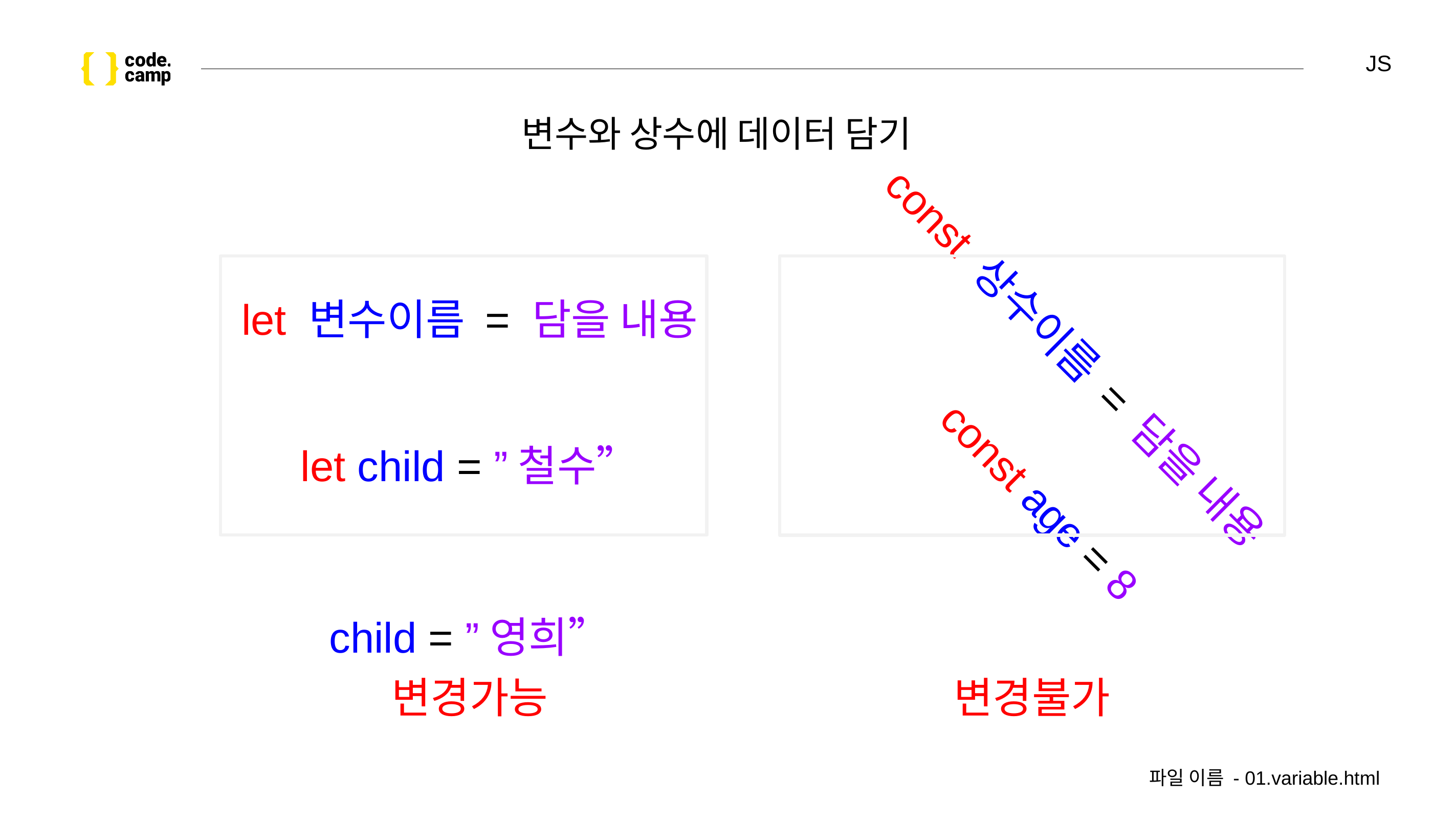

# JS

변수와 상수에 데이터 담기

const 상수이름 = 담을 내용
const age = 8

let 변수이름 = 담을 내용
let child = ”철수”
child = ”영희”
변경가능
변경불가
파일 이름 - 01.variable.html